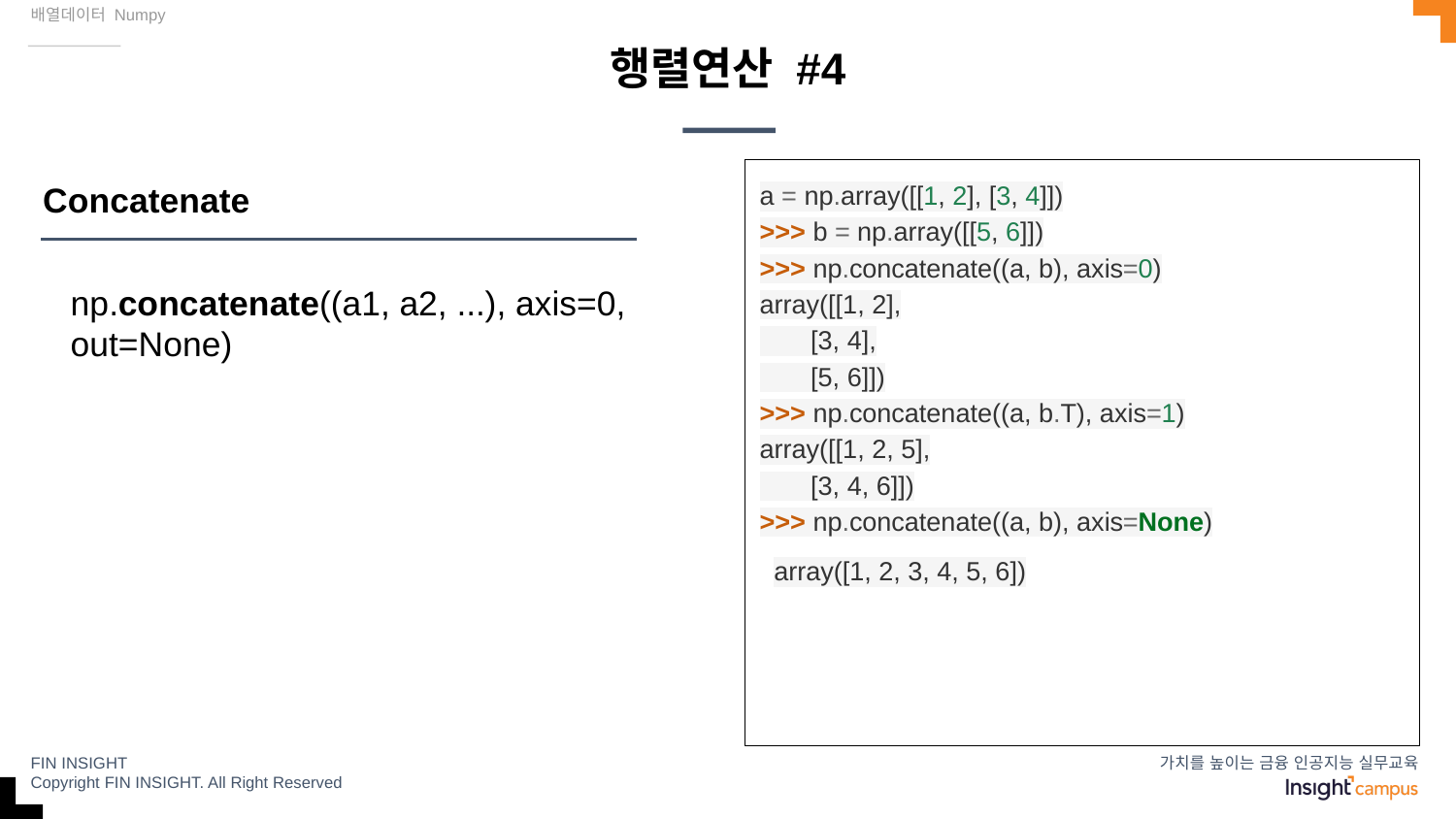

배열데이터 Numpy

# 행렬연산 #4
Concatenate
a = np.array([[1, 2], [3, 4]])
>>> b = np.array([[5, 6]])
>>> np.concatenate((a, b), axis=0)
array([[1, 2],
       [3, 4],
       [5, 6]])
>>> np.concatenate((a, b.T), axis=1)
array([[1, 2, 5],
       [3, 4, 6]])
>>> np.concatenate((a, b), axis=None)
array([1, 2, 3, 4, 5, 6])

np.concatenate((a1, a2, ...), axis=0, out=None)